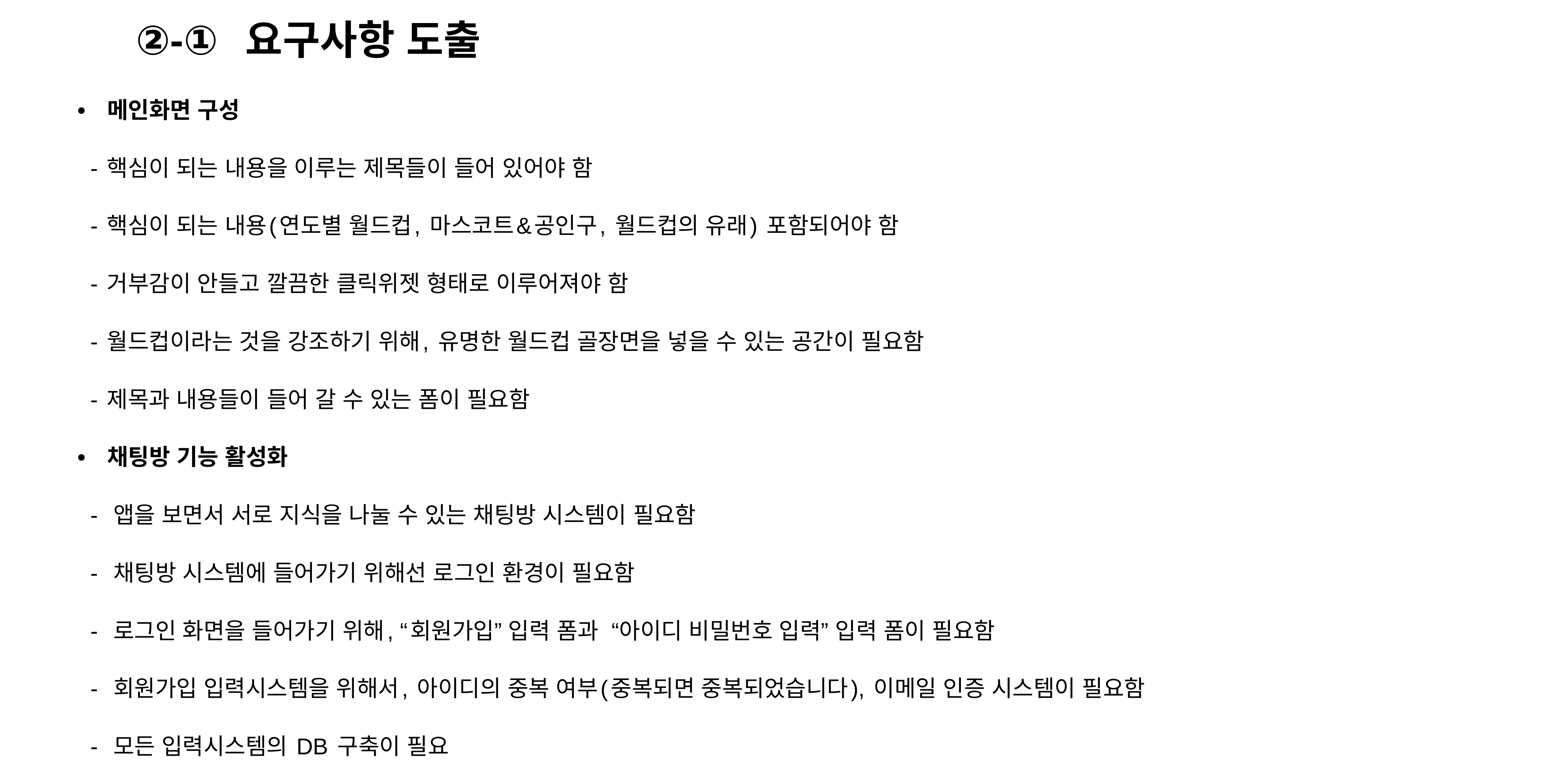

# ②-① 요구사항 도출
•   메인화면 구성

  - 핵심이 되는 내용을 이루는 제목들이 들어 있어야 함

  - 핵심이 되는 내용(연도별 월드컵, 마스코트&공인구, 월드컵의 유래) 포함되어야 함

  - 거부감이 안들고 깔끔한 클릭위젯 형태로 이루어져야 함

  - 월드컵이라는 것을 강조하기 위해, 유명한 월드컵 골장면을 넣을 수 있는 공간이 필요함

  - 제목과 내용들이 들어 갈 수 있는 폼이 필요함

•   채팅방 기능 활성화

  -  앱을 보면서 서로 지식을 나눌 수 있는 채팅방 시스템이 필요함

  -  채팅방 시스템에 들어가기 위해선 로그인 환경이 필요함

  -  로그인 화면을 들어가기 위해, “회원가입” 입력 폼과  “아이디 비밀번호 입력” 입력 폼이 필요함

  -  회원가입 입력시스템을 위해서, 아이디의 중복 여부(중복되면 중복되었습니다), 이메일 인증 시스템이 필요함

  -  모든 입력시스템의 DB 구축이 필요